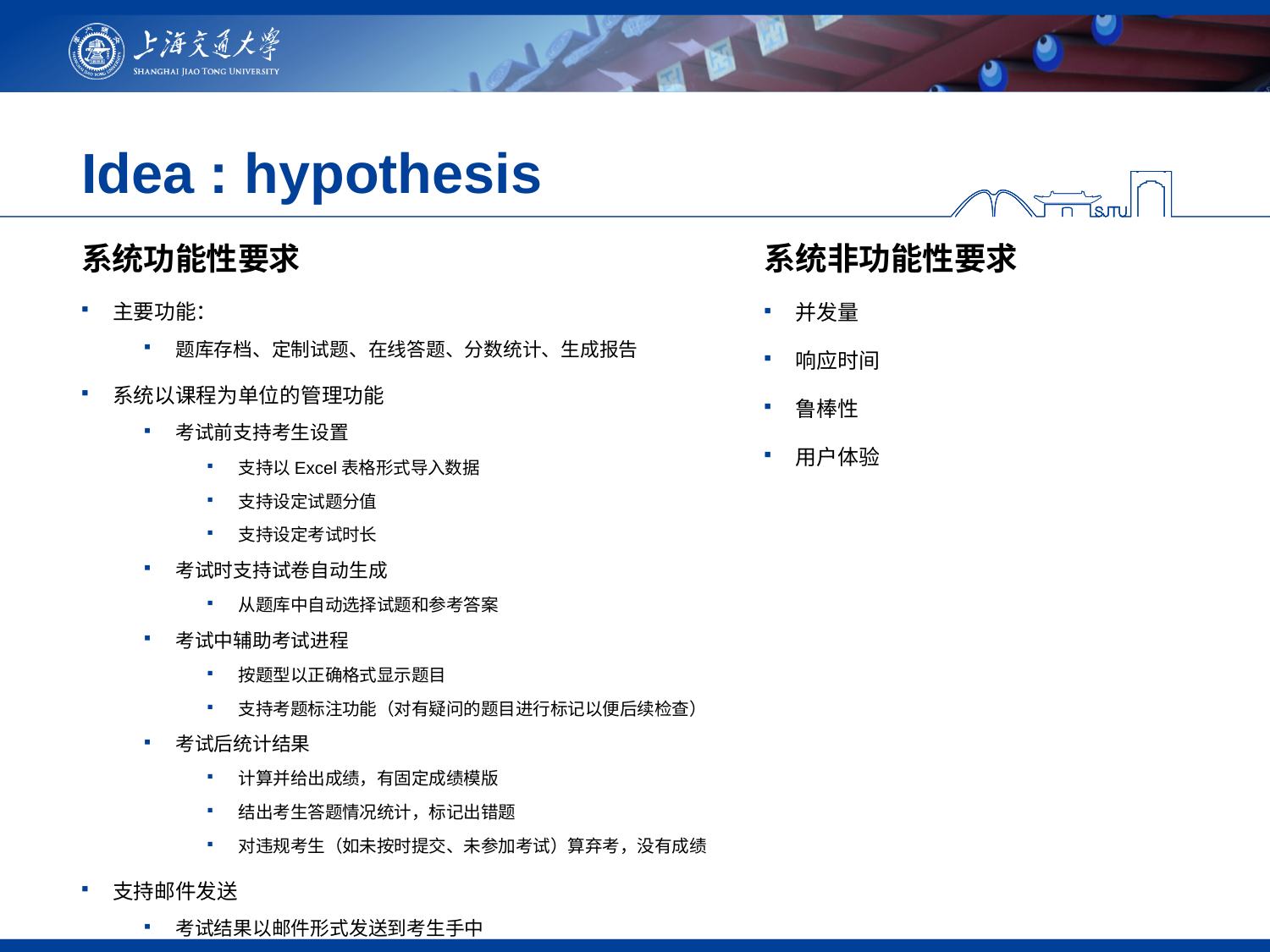

# Idea : hypothesis
系统非功能性要求
并发量
响应时间
鲁棒性
用户体验
系统功能性要求
主要功能：
题库存档、定制试题、在线答题、分数统计、生成报告
系统以课程为单位的管理功能
考试前支持考生设置
支持以Excel表格形式导入数据
支持设定试题分值
支持设定考试时长
考试时支持试卷自动生成
从题库中自动选择试题和参考答案
考试中辅助考试进程
按题型以正确格式显示题目
支持考题标注功能（对有疑问的题目进行标记以便后续检查）
考试后统计结果
计算并给出成绩，有固定成绩模版
结出考生答题情况统计，标记出错题
对违规考生（如未按时提交、未参加考试）算弃考，没有成绩
支持邮件发送
考试结果以邮件形式发送到考生手中